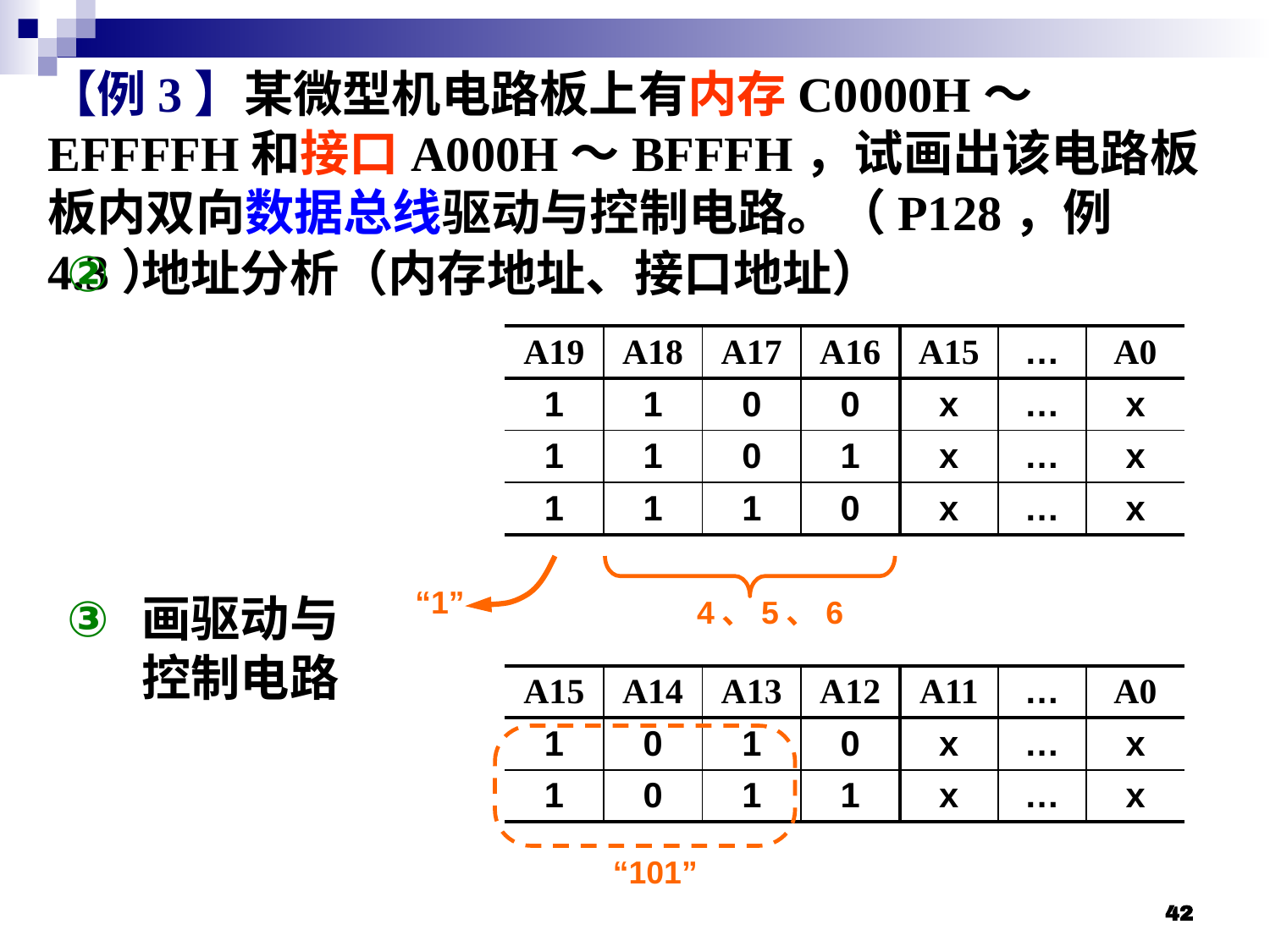

【例3】某微型机电路板上有内存C0000H～EFFFFH和接口A000H～BFFFH，试画出该电路板板内双向数据总线驱动与控制电路。（P128，例4.3）
地址分析（内存地址、接口地址）

画驱动与
控制电路
| A19 | A18 | A17 | A16 | A15 | … | A0 |
| --- | --- | --- | --- | --- | --- | --- |
| 1 | 1 | 0 | 0 | x | … | x |
| 1 | 1 | 0 | 1 | x | … | x |
| 1 | 1 | 1 | 0 | x | … | x |

“1”
4、5、6
| A15 | A14 | A13 | A12 | A11 | … | A0 |
| --- | --- | --- | --- | --- | --- | --- |
| 1 | 0 | 1 | 0 | x | … | x |
| 1 | 0 | 1 | 1 | x | … | x |

“101”
42